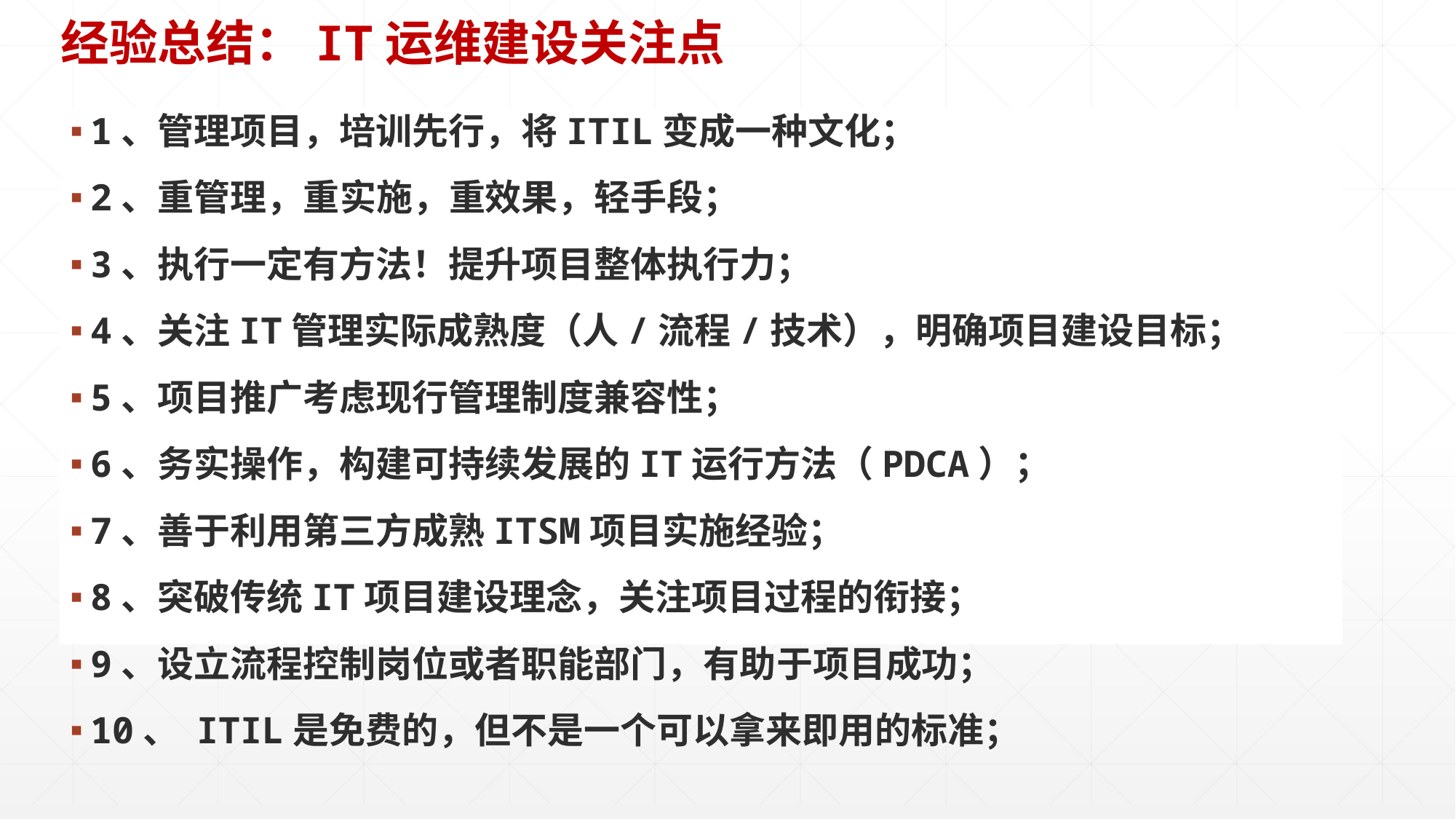

# 经验总结：IT运维建设关注点
1、管理项目，培训先行，将ITIL变成一种文化；
2、重管理，重实施，重效果，轻手段；
3、执行一定有方法！提升项目整体执行力；
4、关注IT管理实际成熟度（人/流程/技术），明确项目建设目标；
5、项目推广考虑现行管理制度兼容性；
6、务实操作，构建可持续发展的IT运行方法（PDCA）；
7、善于利用第三方成熟ITSM项目实施经验；
8、突破传统IT项目建设理念，关注项目过程的衔接；
9、设立流程控制岗位或者职能部门，有助于项目成功；
10、 ITIL是免费的，但不是一个可以拿来即用的标准；